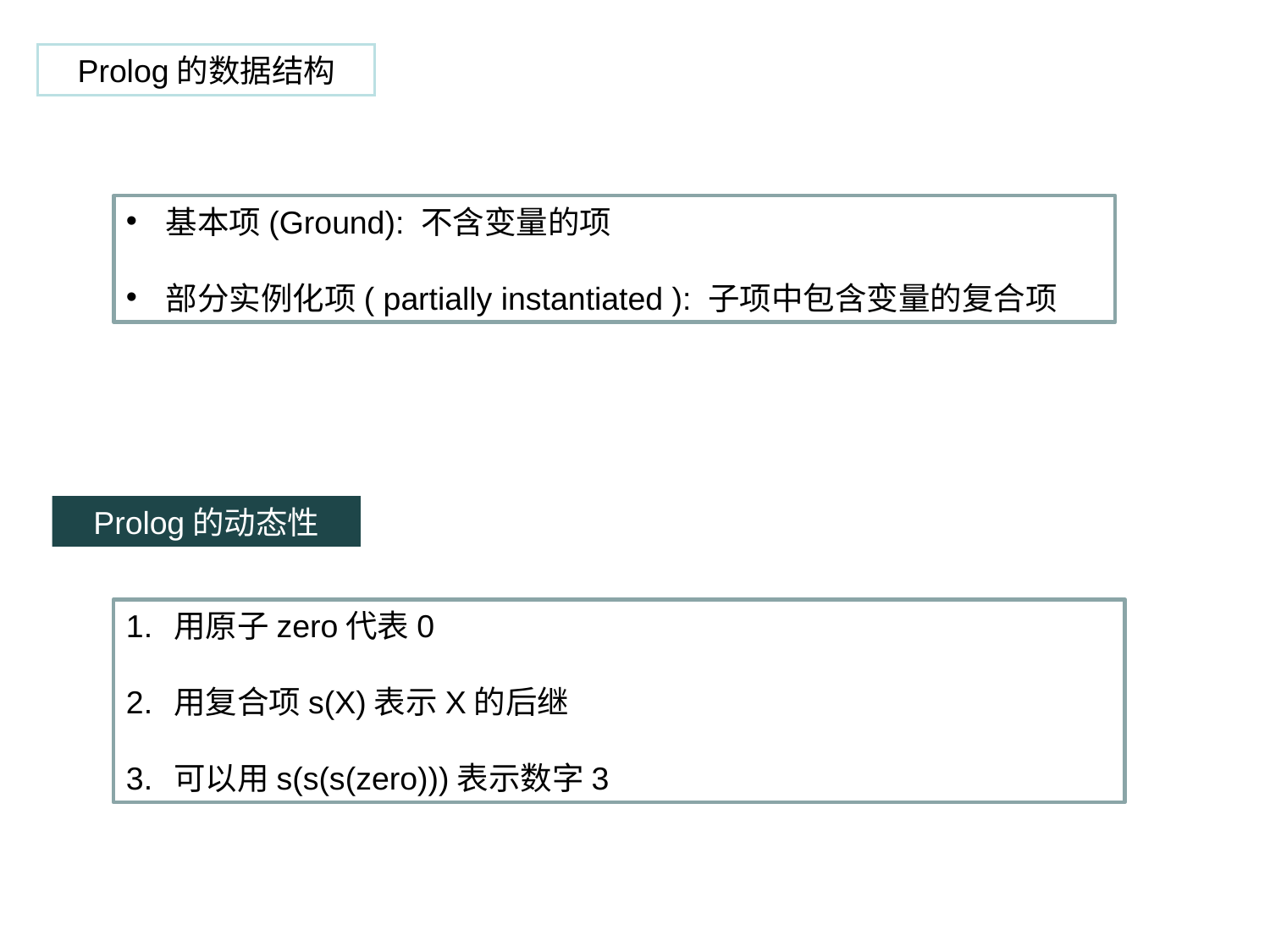

Prolog的数据结构
基本项(Ground): 不含变量的项

部分实例化项( partially instantiated ): 子项中包含变量的复合项
Prolog的动态性
用原子zero代表0

用复合项s(X)表示X的后继

可以用s(s(s(zero)))表示数字3